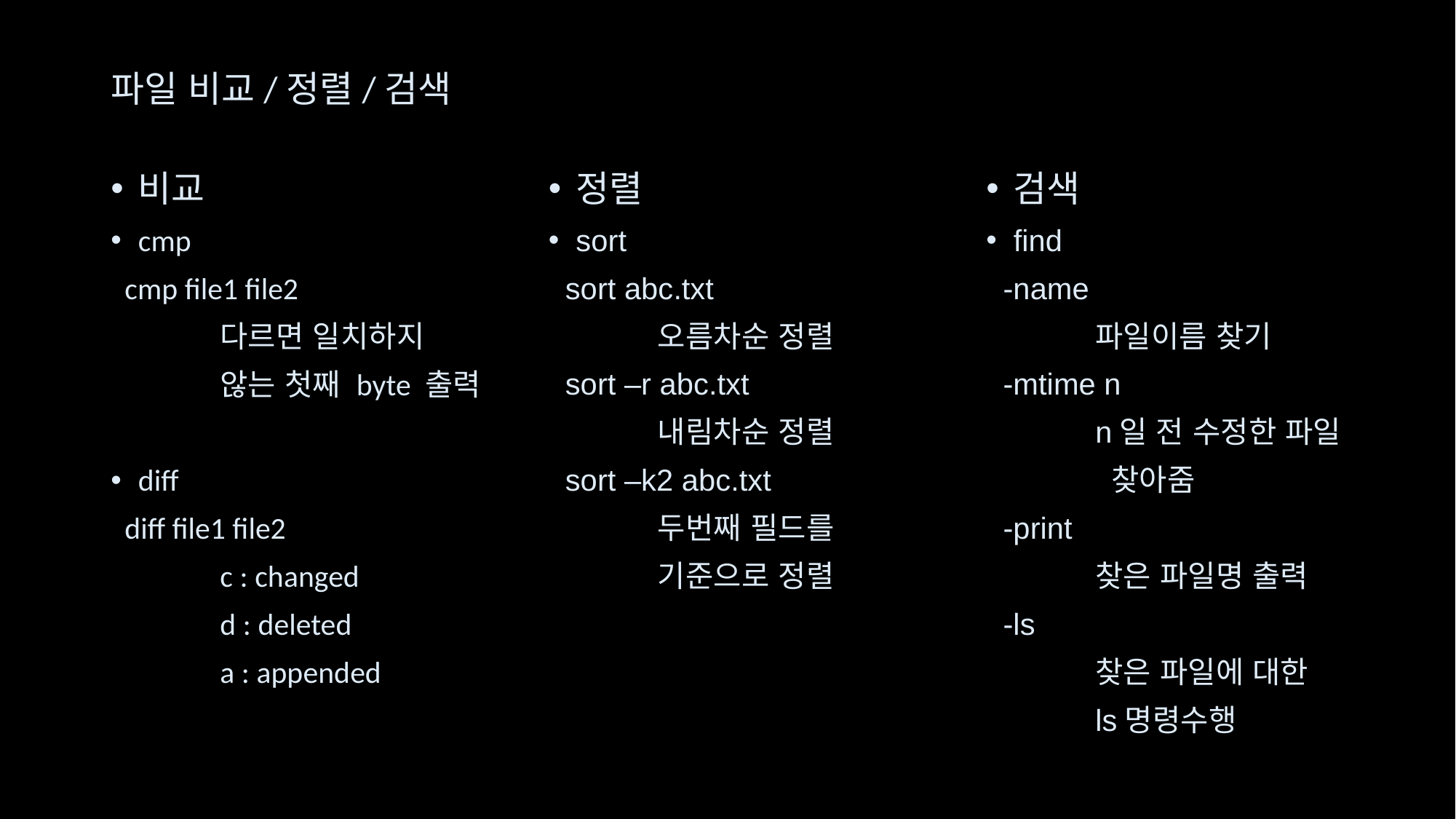

# 파일 비교/정렬/검색
비교
cmp
  cmp file1 file2
	다르면 일치하지
	않는 첫째 byte 출력

diff
  diff file1 file2
	c : changed
	d : deleted
	a : appended
정렬
sort
  sort abc.txt
	오름차순 정렬
  sort –r abc.txt
	내림차순 정렬
  sort –k2 abc.txt
	두번째 필드를
	기준으로 정렬

검색
find
  -name
	파일이름 찾기
  -mtime n
	n일 전 수정한 파일
	 찾아줌
  -print
	찾은 파일명 출력
  -ls
	찾은 파일에 대한
	ls명령수행